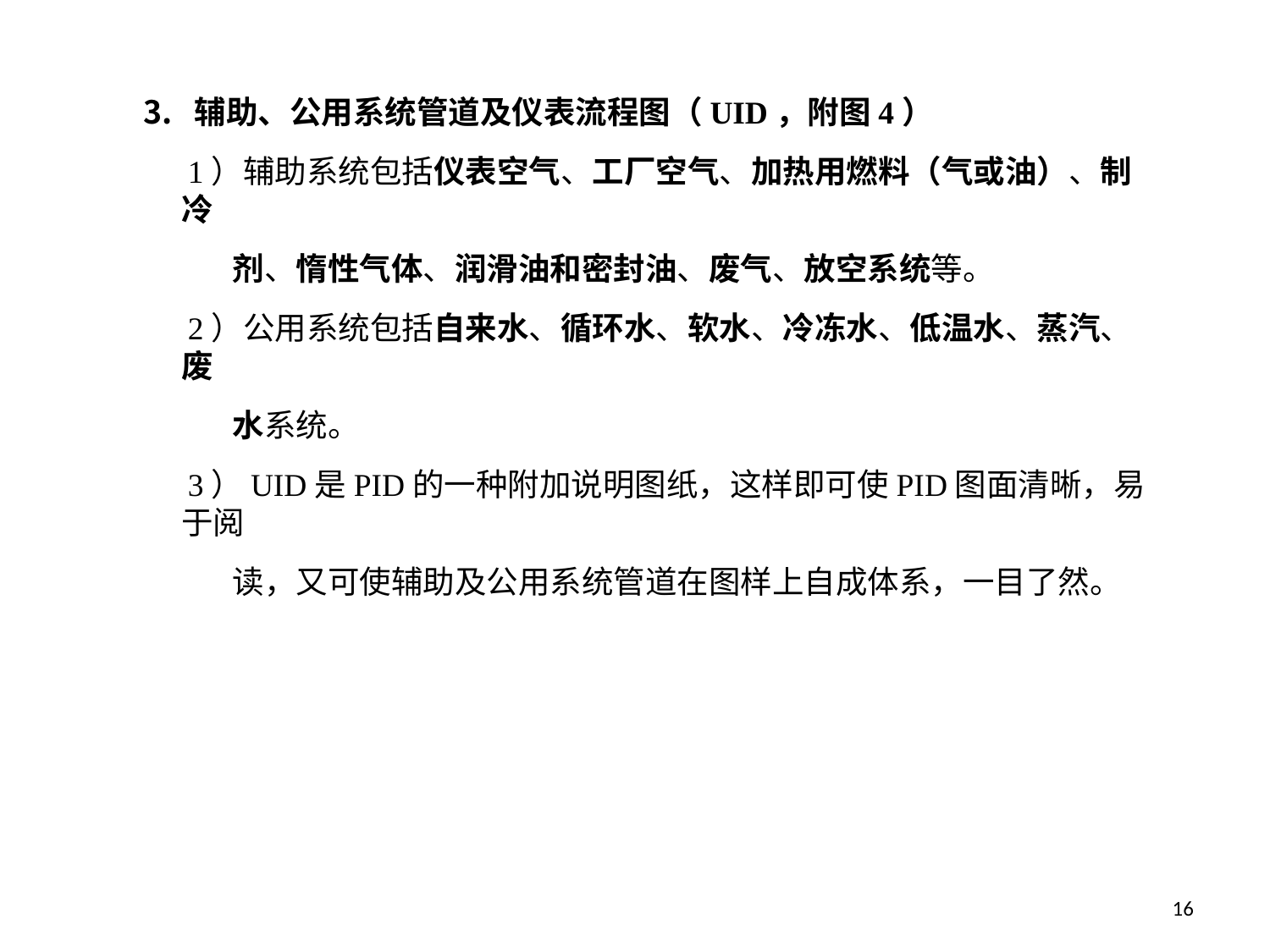

辅助、公用系统管道及仪表流程图（UID，附图4）
       1）辅助系统包括仪表空气、工厂空气、加热用燃料（气或油）、制冷
             剂、惰性气体、润滑油和密封油、废气、放空系统等。
       2）公用系统包括自来水、循环水、软水、冷冻水、低温水、蒸汽、废
             水系统。
       3）UID是PID的一种附加说明图纸，这样即可使PID图面清晰，易于阅
             读，又可使辅助及公用系统管道在图样上自成体系，一目了然。

16